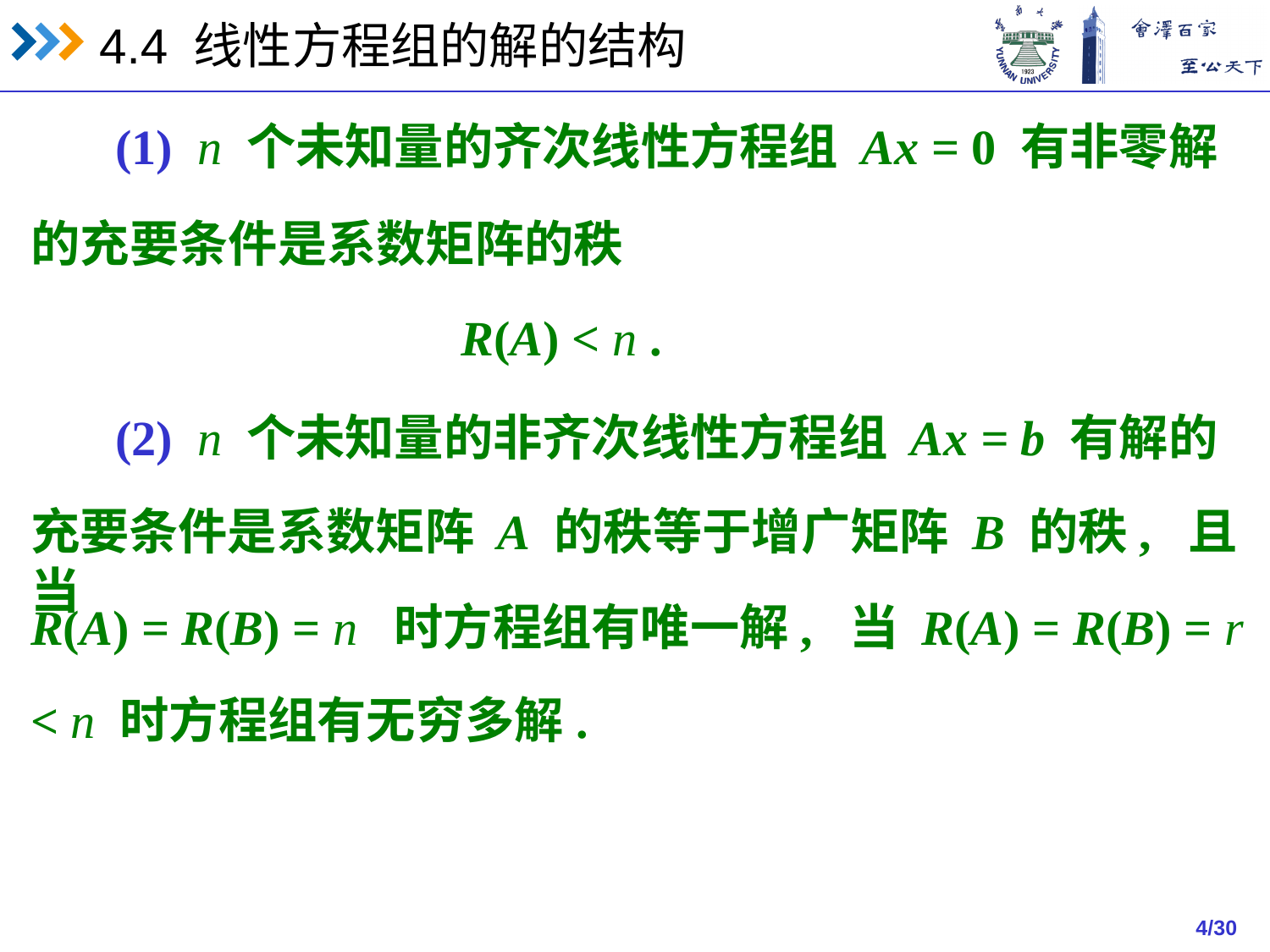

(1)  n 个未知量的齐次线性方程组 Ax = 0 有非零解
的充要条件是系数矩阵的秩
R(A) < n .
(2)  n 个未知量的非齐次线性方程组 Ax = b 有解的
充要条件是系数矩阵 A 的秩等于增广矩阵 B 的秩,  且当
R(A) = R(B) = n  时方程组有唯一解,  当 R(A) = R(B) = r
< n 时方程组有无穷多解.